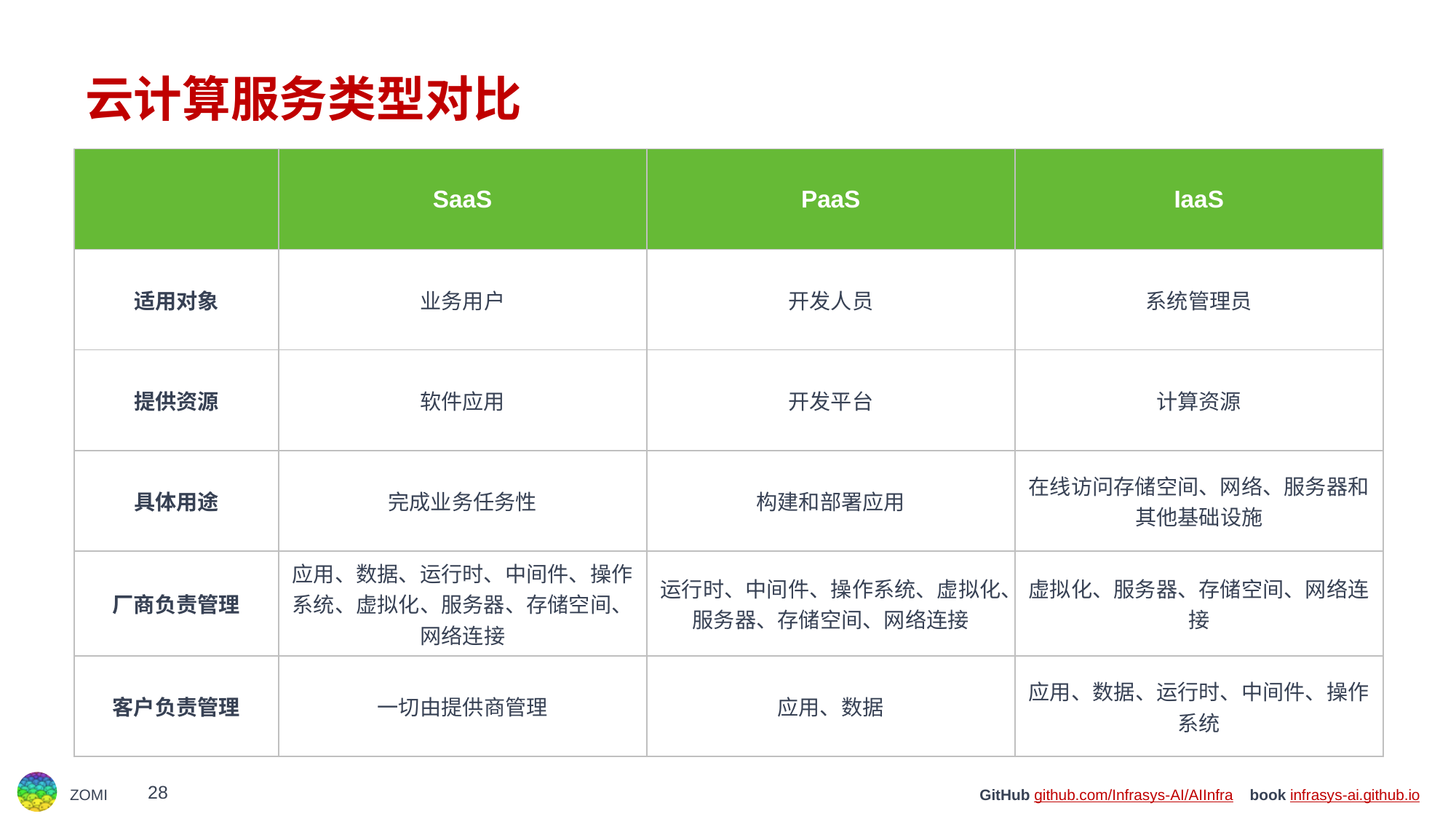

# 云计算服务类型对比
|  | SaaS | PaaS | IaaS |
| --- | --- | --- | --- |
| 适用对象 | 业务用户 | 开发人员 | 系统管理员 |
| 提供资源 | 软件应用 | 开发平台 | 计算资源 |
| 具体用途 | 完成业务任务性 | 构建和部署应用 | 在线访问存储空间、网络、服务器和其他基础设施 |
| 厂商负责管理 | 应用、数据、运行时、中间件、操作系统、虚拟化、服务器、存储空间、网络连接 | 运行时、中间件、操作系统、虚拟化、服务器、存储空间、网络连接 | 虚拟化、服务器、存储空间、网络连接 |
| 客户负责管理 | 一切由提供商管理 | 应用、数据 | 应用、数据、运行时、中间件、操作系统 |